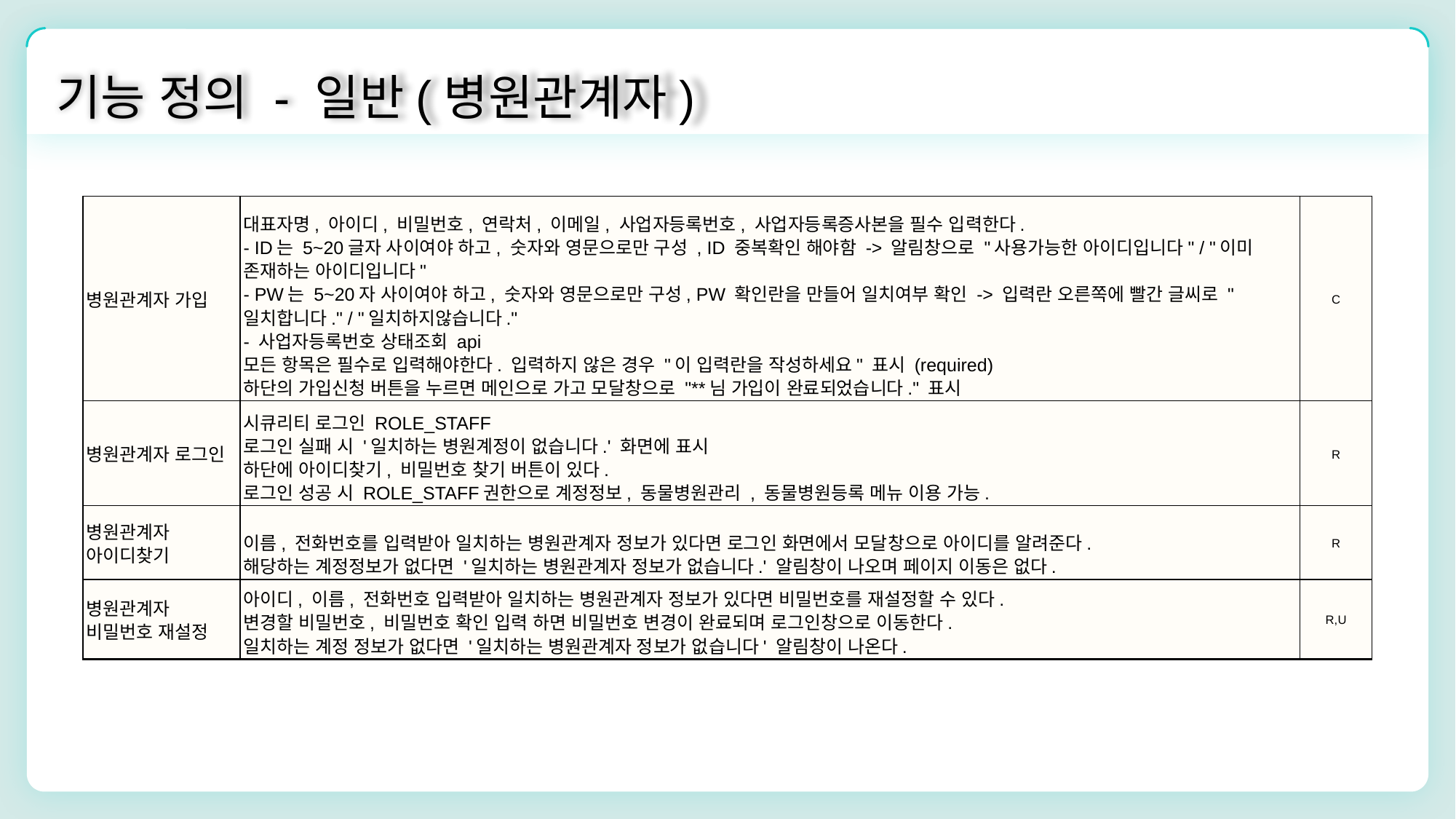

기능 정의 - 일반(병원관계자)
| 병원관계자 가입 | 대표자명, 아이디, 비밀번호, 연락처, 이메일, 사업자등록번호, 사업자등록증사본을 필수 입력한다. - ID는 5~20글자 사이여야 하고, 숫자와 영문으로만 구성 , ID 중복확인 해야함 -> 알림창으로 "사용가능한 아이디입니다" / "이미 존재하는 아이디입니다" - PW는 5~20자 사이여야 하고, 숫자와 영문으로만 구성, PW 확인란을 만들어 일치여부 확인 -> 입력란 오른쪽에 빨간 글씨로 "일치합니다." / "일치하지않습니다." - 사업자등록번호 상태조회 api 모든 항목은 필수로 입력해야한다. 입력하지 않은 경우 "이 입력란을 작성하세요" 표시 (required) 하단의 가입신청 버튼을 누르면 메인으로 가고 모달창으로 "\*\*님 가입이 완료되었습니다." 표시 | C |
| --- | --- | --- |
| 병원관계자 로그인 | 시큐리티 로그인 ROLE\_STAFF 로그인 실패 시 '일치하는 병원계정이 없습니다.' 화면에 표시 하단에 아이디찾기, 비밀번호 찾기 버튼이 있다. 로그인 성공 시 ROLE\_STAFF권한으로 계정정보, 동물병원관리 , 동물병원등록 메뉴 이용 가능. | R |
| 병원관계자 아이디찾기 | 이름, 전화번호를 입력받아 일치하는 병원관계자 정보가 있다면 로그인 화면에서 모달창으로 아이디를 알려준다. 해당하는 계정정보가 없다면 '일치하는 병원관계자 정보가 없습니다.' 알림창이 나오며 페이지 이동은 없다. | R |
| 병원관계자 비밀번호 재설정 | 아이디, 이름, 전화번호 입력받아 일치하는 병원관계자 정보가 있다면 비밀번호를 재설정할 수 있다. 변경할 비밀번호, 비밀번호 확인 입력 하면 비밀번호 변경이 완료되며 로그인창으로 이동한다. 일치하는 계정 정보가 없다면 '일치하는 병원관계자 정보가 없습니다' 알림창이 나온다. | R,U |